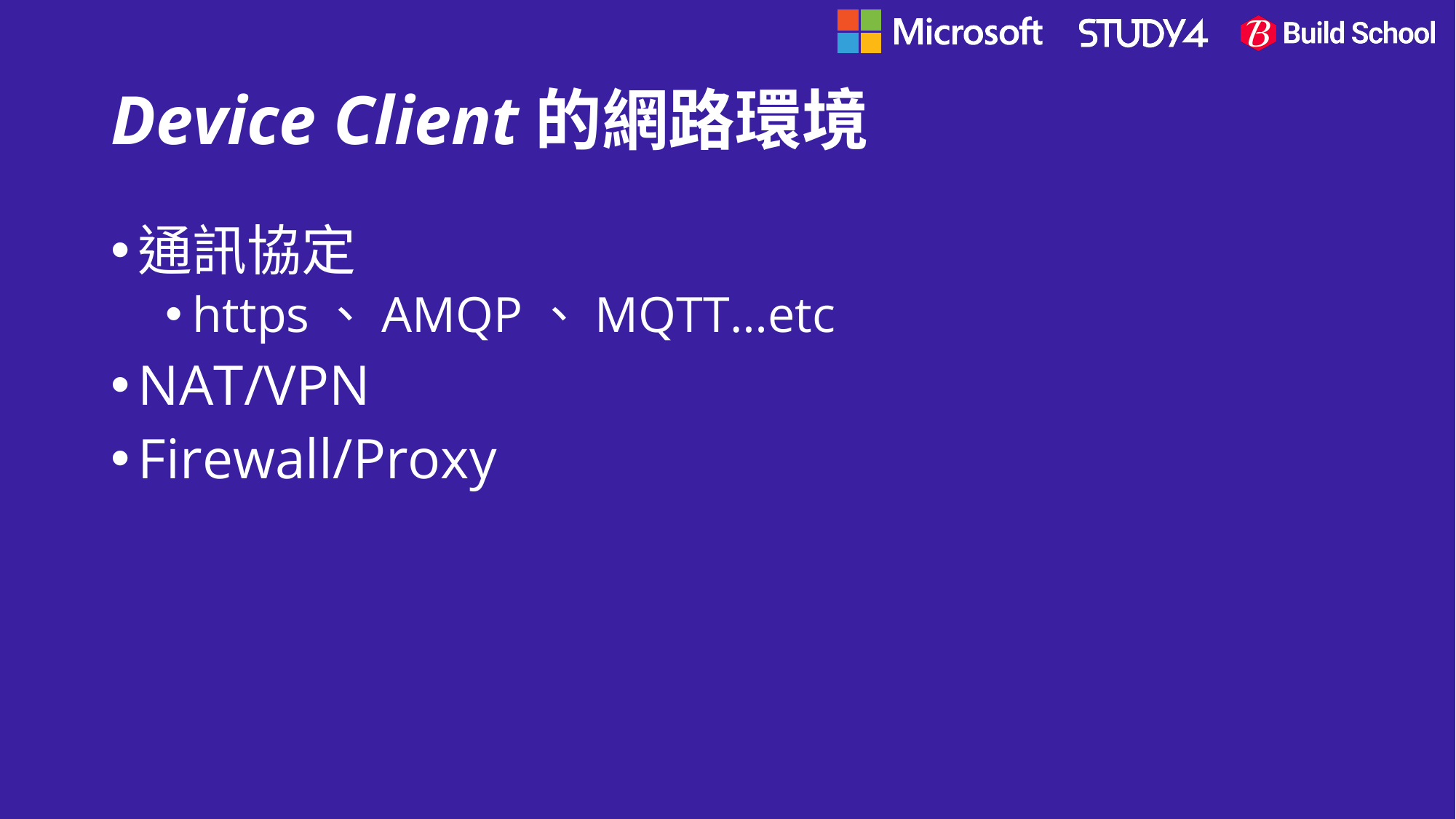

# Device Client的網路環境
通訊協定
https、AMQP、MQTT…etc
NAT/VPN
Firewall/Proxy